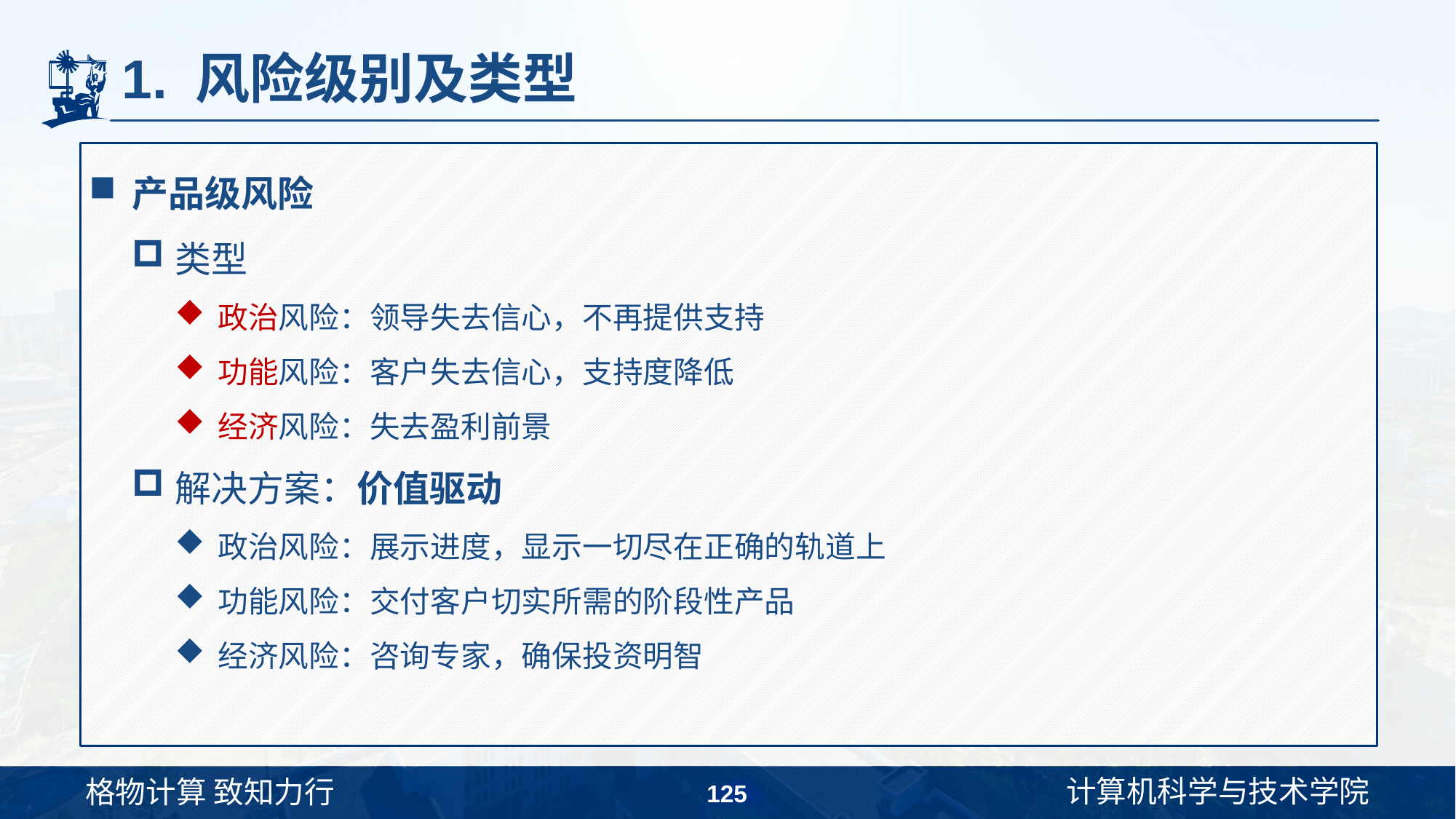

# 1. 风险级别及类型
产品级风险
类型
政治风险：领导失去信心，不再提供支持
功能风险：客户失去信心，支持度降低
经济风险：失去盈利前景
解决方案：价值驱动
政治风险：展示进度，显示一切尽在正确的轨道上
功能风险：交付客户切实所需的阶段性产品
经济风险：咨询专家，确保投资明智
125